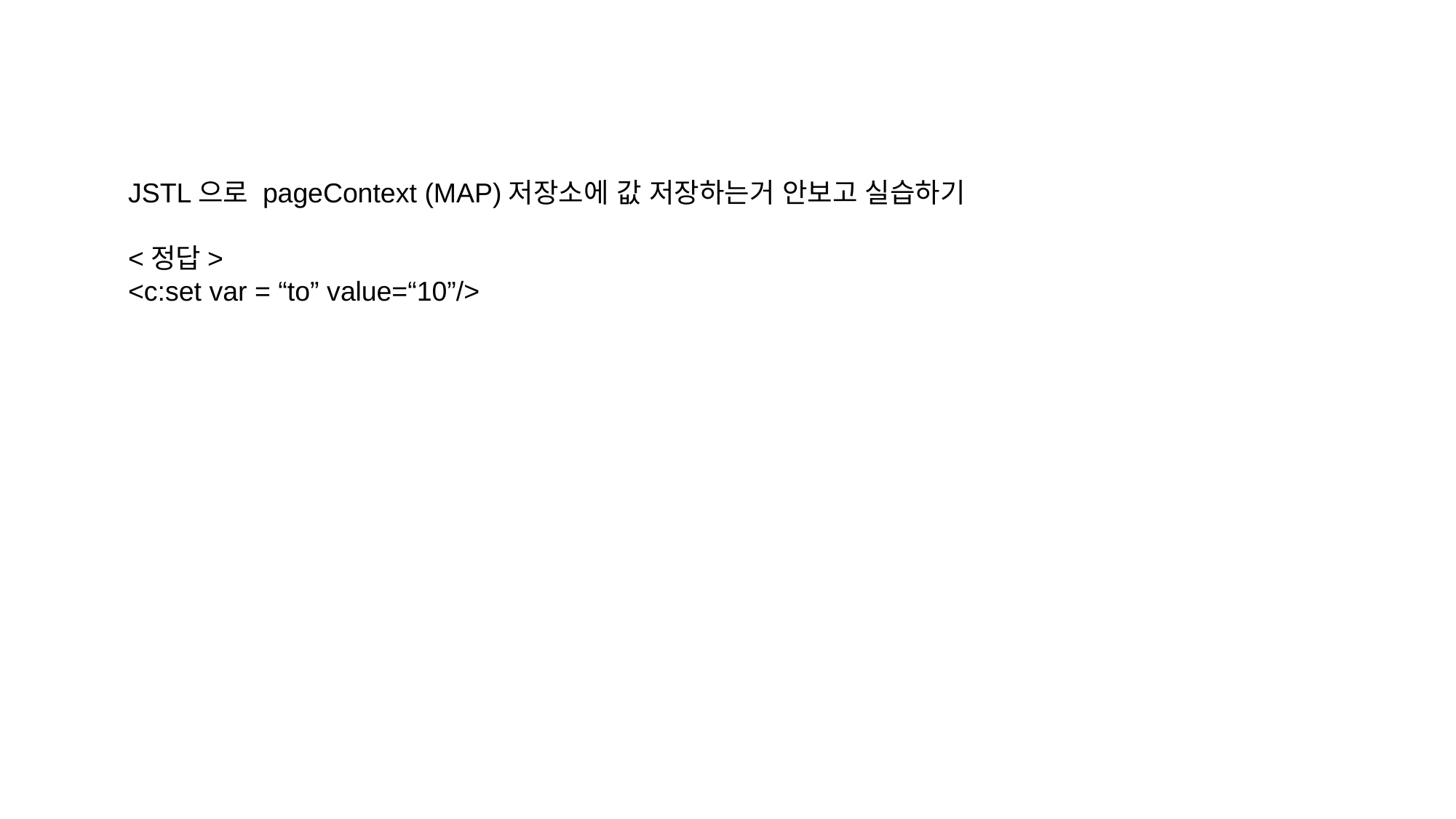

JSTL으로 pageContext (MAP)저장소에 값 저장하는거 안보고 실습하기

<정답>
<c:set var = “to” value=“10”/>